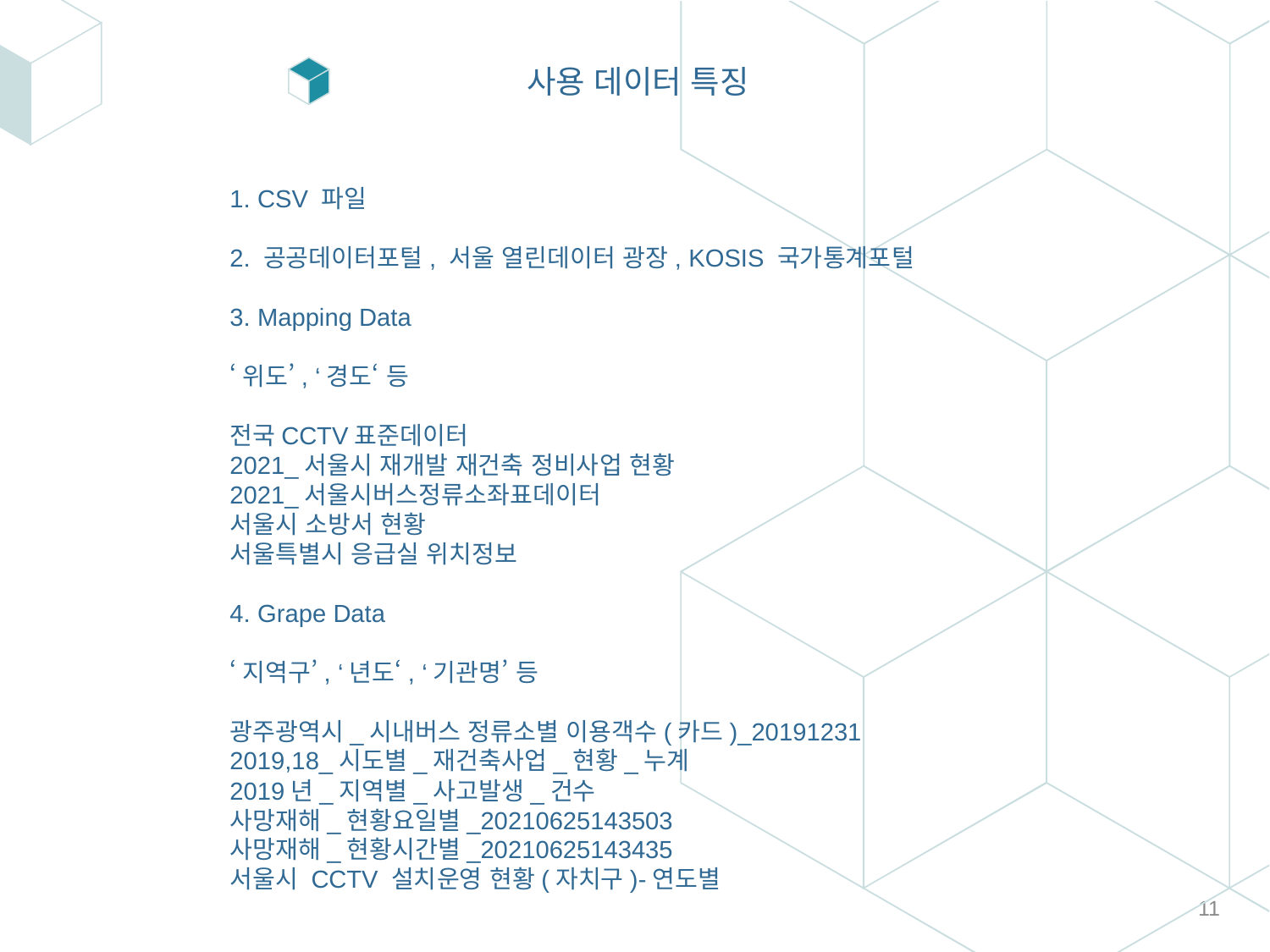

사용 데이터 특징

1. CSV 파일

2. 공공데이터포털, 서울 열린데이터 광장, KOSIS 국가통계포털

3. Mapping Data

‘위도’, ‘경도‘ 등

전국CCTV표준데이터
2021_서울시 재개발 재건축 정비사업 현황
2021_서울시버스정류소좌표데이터
서울시 소방서 현황
서울특별시 응급실 위치정보

4. Grape Data

‘지역구’, ‘년도‘, ‘기관명’ 등

광주광역시_시내버스 정류소별 이용객수(카드)_20191231
2019,18_시도별_재건축사업_현황_누계
2019년_지역별_사고발생_건수
사망재해_현황요일별_20210625143503
사망재해_현황시간별_20210625143435
서울시 CCTV 설치운영 현황(자치구)-연도별
11